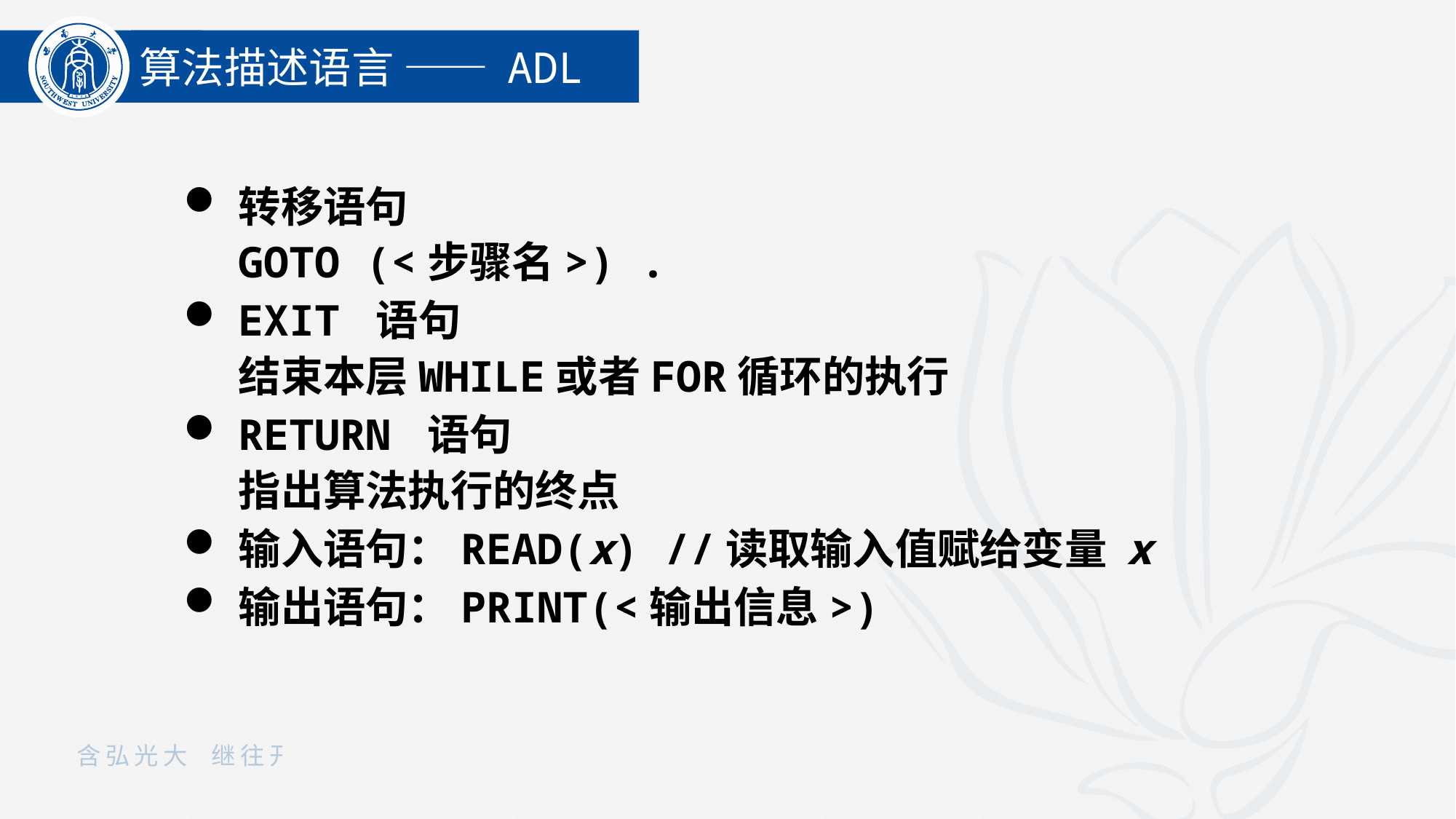

算法描述语言 —— ADL
转移语句
GOTO (<步骤名>) .
EXIT 语句
结束本层WHILE或者FOR循环的执行
RETURN 语句
指出算法执行的终点
输入语句：READ(x) //读取输入值赋给变量 x
输出语句：PRINT(<输出信息>)